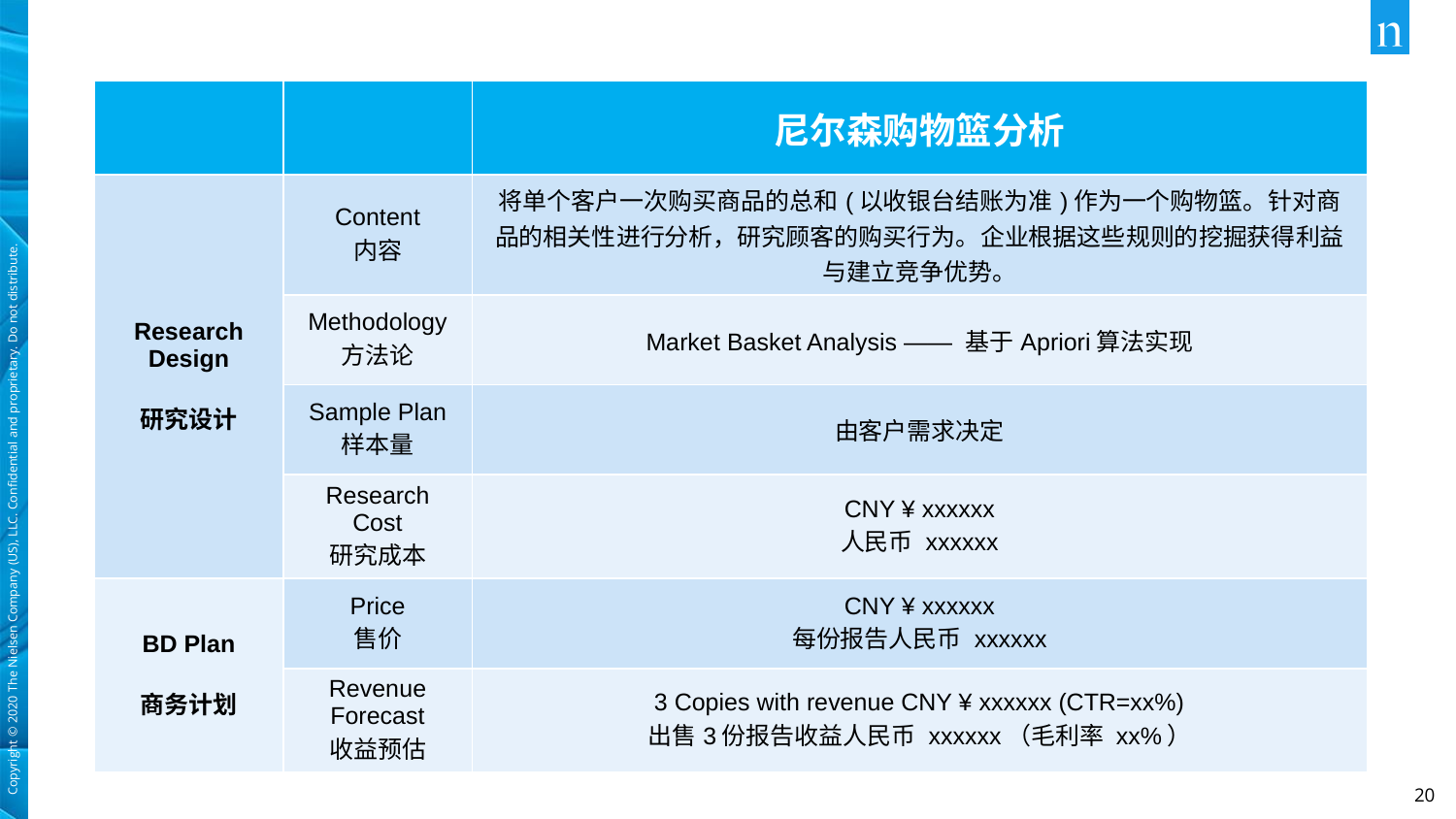

|  |  | 尼尔森购物篮分析 |
| --- | --- | --- |
| Research Design 研究设计 | Content 内容 | 将单个客户一次购买商品的总和(以收银台结账为准)作为一个购物篮。针对商品的相关性进行分析，研究顾客的购买行为。企业根据这些规则的挖掘获得利益与建立竞争优势。 |
|  | Methodology 方法论 | Market Basket Analysis —— 基于Apriori算法实现 |
|  | Sample Plan 样本量 | 由客户需求决定 |
|  | Research Cost 研究成本 | CNY ¥ xxxxxx 人民币 xxxxxx |
| BD Plan 商务计划 | Price 售价 | CNY ¥ xxxxxx 每份报告人民币 xxxxxx |
|  | Revenue Forecast 收益预估 | 3 Copies with revenue CNY ¥ xxxxxx (CTR=xx%) 出售3份报告收益人民币 xxxxxx（毛利率 xx%） |